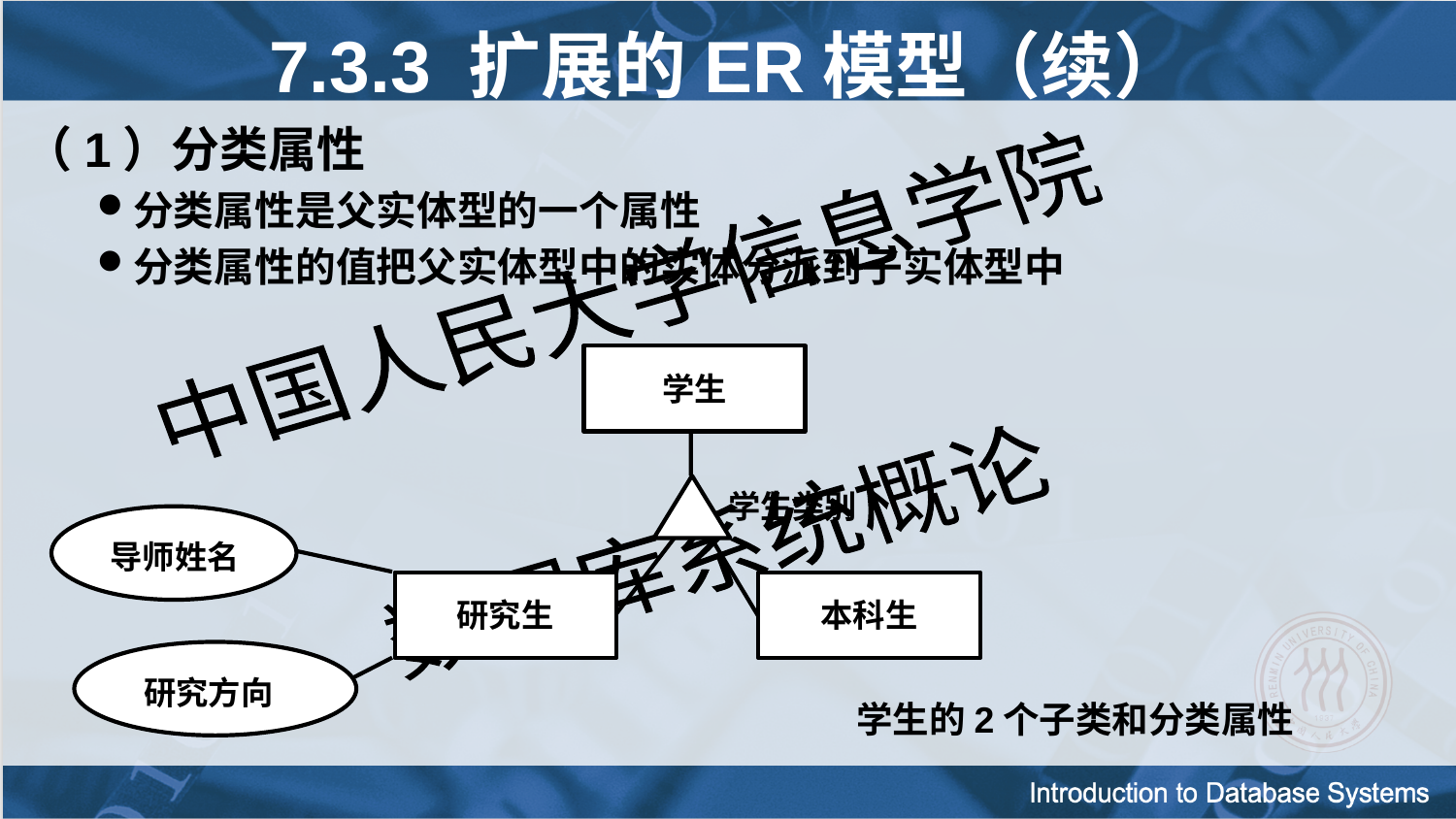

7.3.3 扩展的ER模型（续）
（1）分类属性
分类属性是父实体型的一个属性
分类属性的值把父实体型中的实体分派到子实体型中

学生

导师姓名

研究生
本科生
研究方向

学生类别
学生的2个子类和分类属性